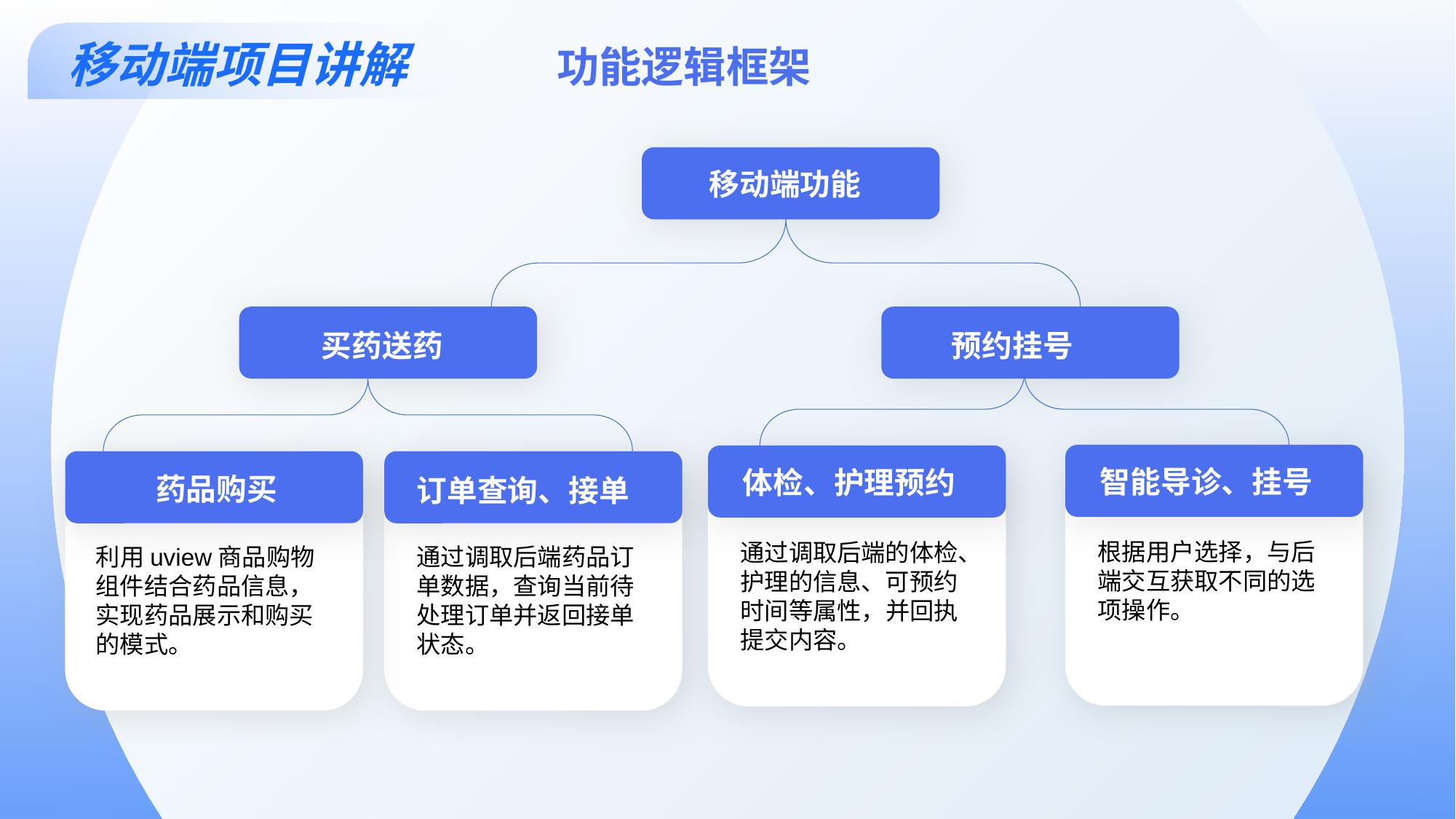

移动端项目讲解
功能逻辑框架

移动端功能

买药送药
预约挂号

智能导诊、挂号

根据用户选择，与后端交互获取不同的选项操作。

体检、护理预约

通过调取后端的体检、护理的信息、可预约时间等属性，并回执提交内容。

药品购买

订单查询、接单
利用uview商品购物组件结合药品信息，实现药品展示和购买的模式。
通过调取后端药品订单数据，查询当前待处理订单并返回接单状态。